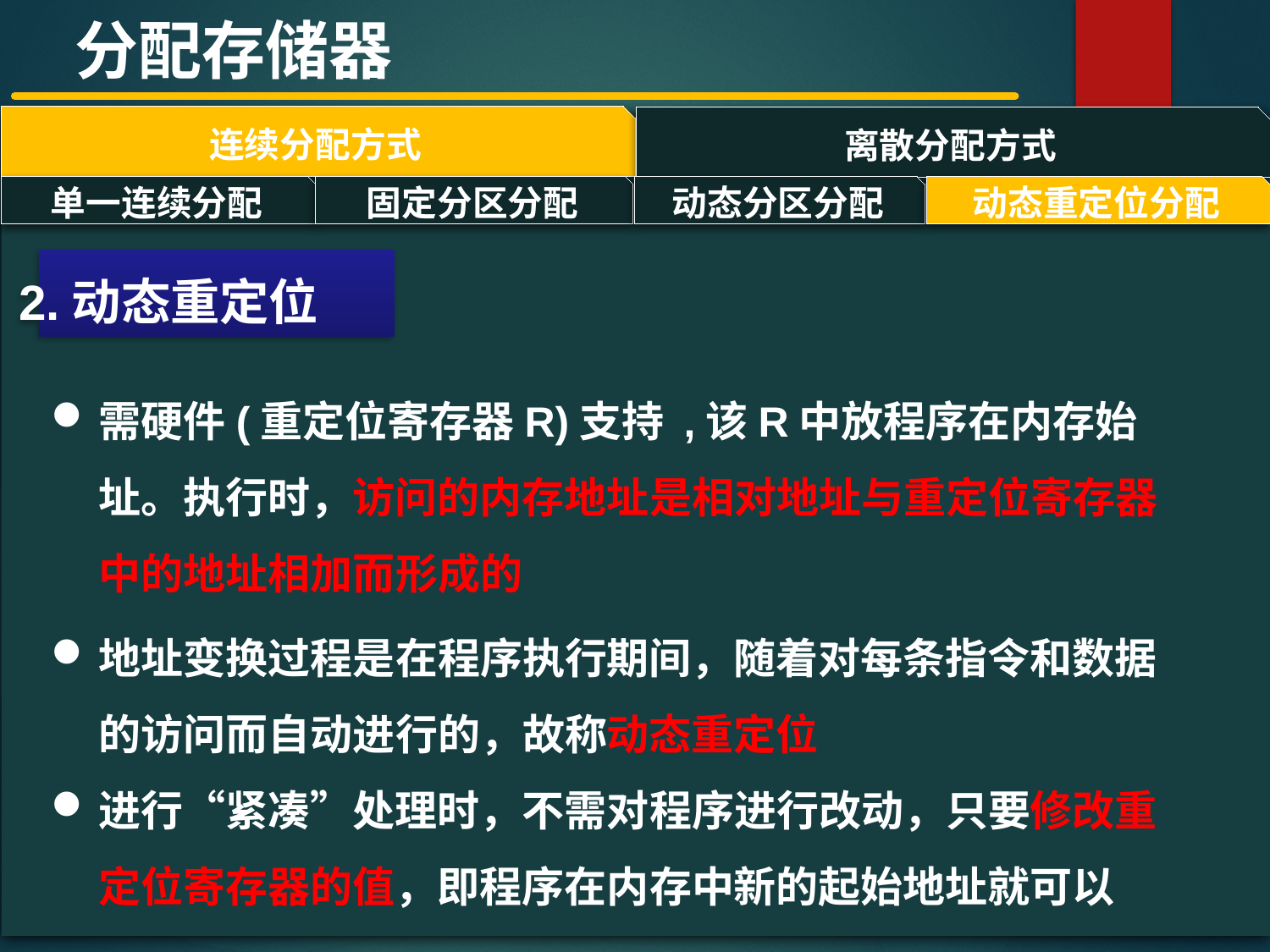

分配存储器
连续分配方式
离散分配方式
#
单一连续分配
固定分区分配
动态分区分配
动态重定位分配
2.动态重定位
需硬件(重定位寄存器R)支持 ,该R中放程序在内存始址。执行时，访问的内存地址是相对地址与重定位寄存器中的地址相加而形成的
地址变换过程是在程序执行期间，随着对每条指令和数据的访问而自动进行的，故称动态重定位
进行“紧凑”处理时，不需对程序进行改动，只要修改重定位寄存器的值，即程序在内存中新的起始地址就可以